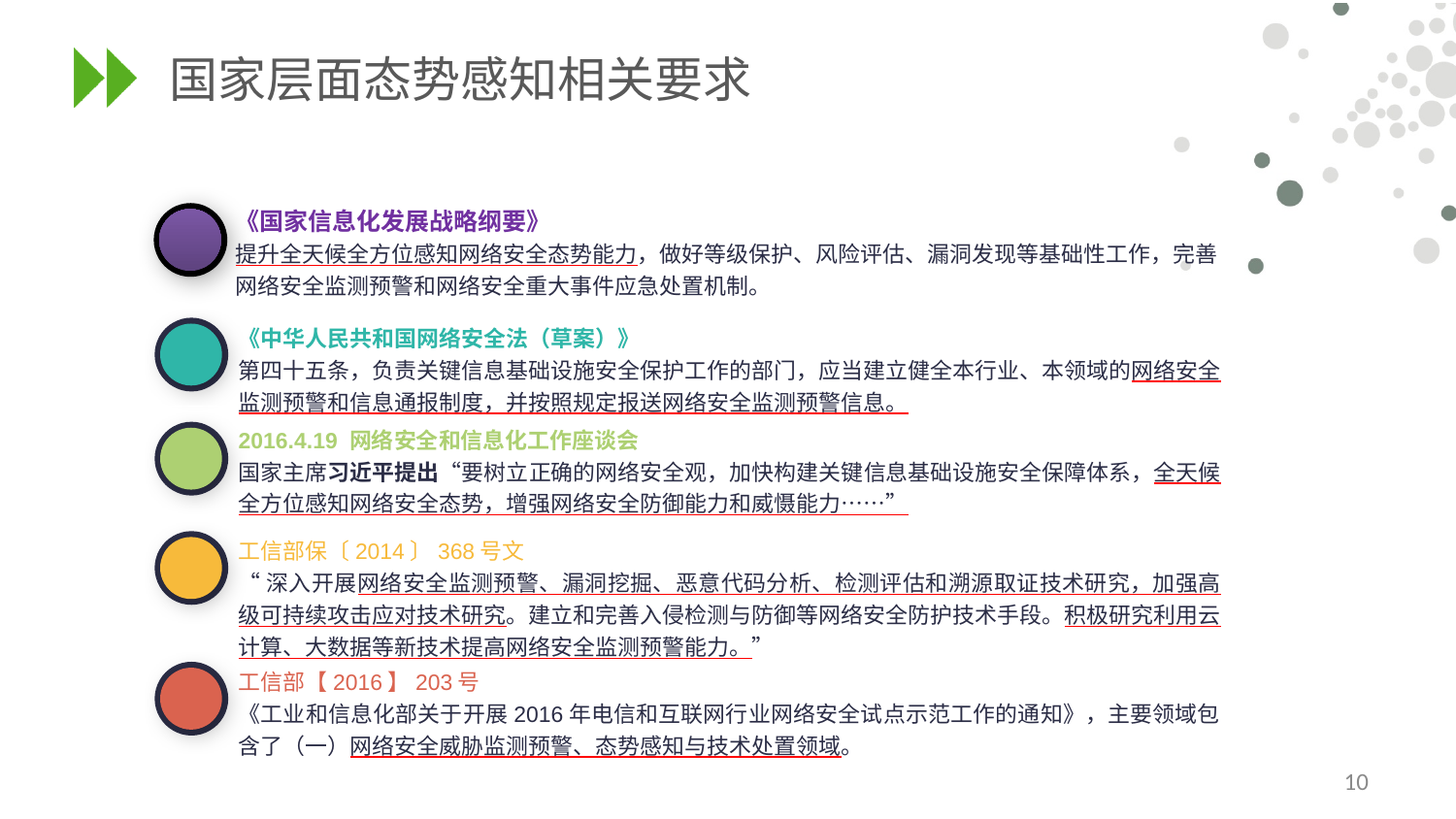

# 国家层面态势感知相关要求
《国家信息化发展战略纲要》
提升全天候全方位感知网络安全态势能力，做好等级保护、风险评估、漏洞发现等基础性工作，完善网络安全监测预警和网络安全重大事件应急处置机制。

《中华人民共和国网络安全法（草案）》
第四十五条，负责关键信息基础设施安全保护工作的部门，应当建立健全本行业、本领域的网络安全监测预警和信息通报制度，并按照规定报送网络安全监测预警信息。

2016.4.19 网络安全和信息化工作座谈会
国家主席习近平提出“要树立正确的网络安全观，加快构建关键信息基础设施安全保障体系，全天候全方位感知网络安全态势，增强网络安全防御能力和威慑能力……”

工信部保〔2014〕368号文
“深入开展网络安全监测预警、漏洞挖掘、恶意代码分析、检测评估和溯源取证技术研究，加强高级可持续攻击应对技术研究。建立和完善入侵检测与防御等网络安全防护技术手段。积极研究利用云计算、大数据等新技术提高网络安全监测预警能力。”

工信部【2016】203号
《工业和信息化部关于开展2016年电信和互联网行业网络安全试点示范工作的通知》，主要领域包含了（一）网络安全威胁监测预警、态势感知与技术处置领域。

10